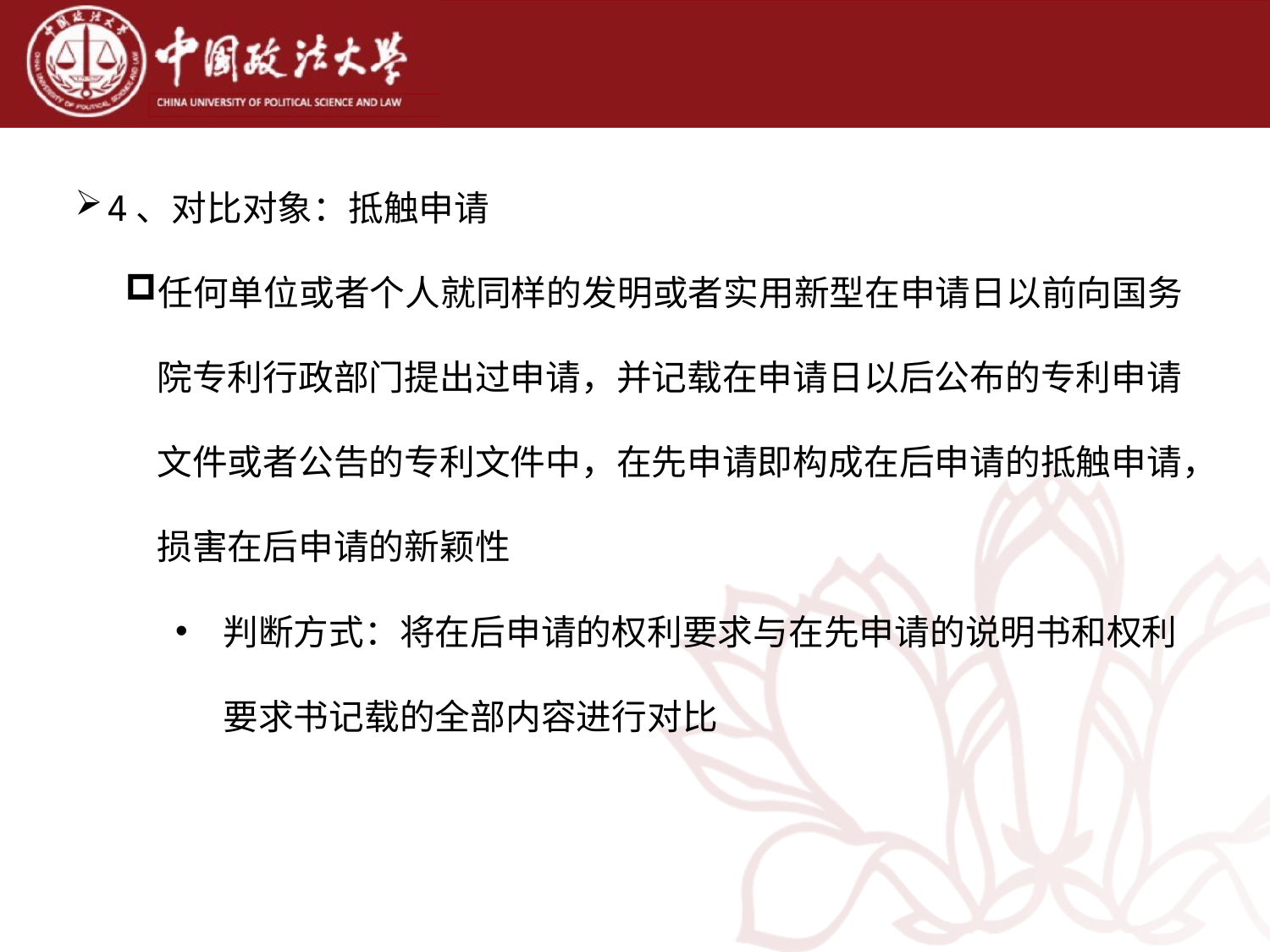

4、对比对象：抵触申请
任何单位或者个人就同样的发明或者实用新型在申请日以前向国务院专利行政部门提出过申请，并记载在申请日以后公布的专利申请文件或者公告的专利文件中，在先申请即构成在后申请的抵触申请，损害在后申请的新颖性
判断方式：将在后申请的权利要求与在先申请的说明书和权利要求书记载的全部内容进行对比